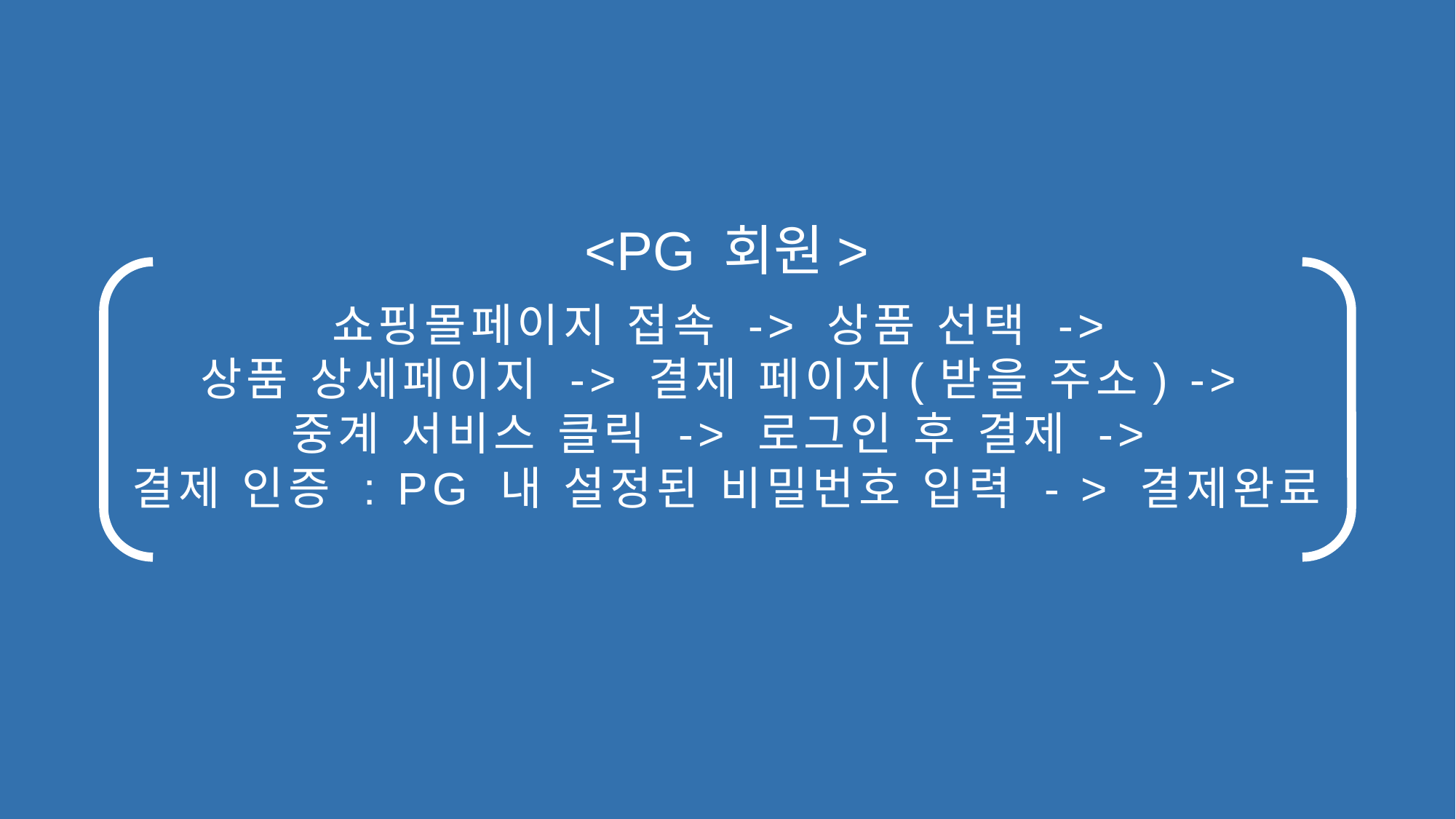

<PG 회원>

쇼핑몰페이지 접속 -> 상품 선택 ->
상품 상세페이지 -> 결제 페이지(받을 주소) ->
중계 서비스 클릭 -> 로그인 후 결제 ->
결제 인증 : PG 내 설정된 비밀번호 입력 - > 결제완료